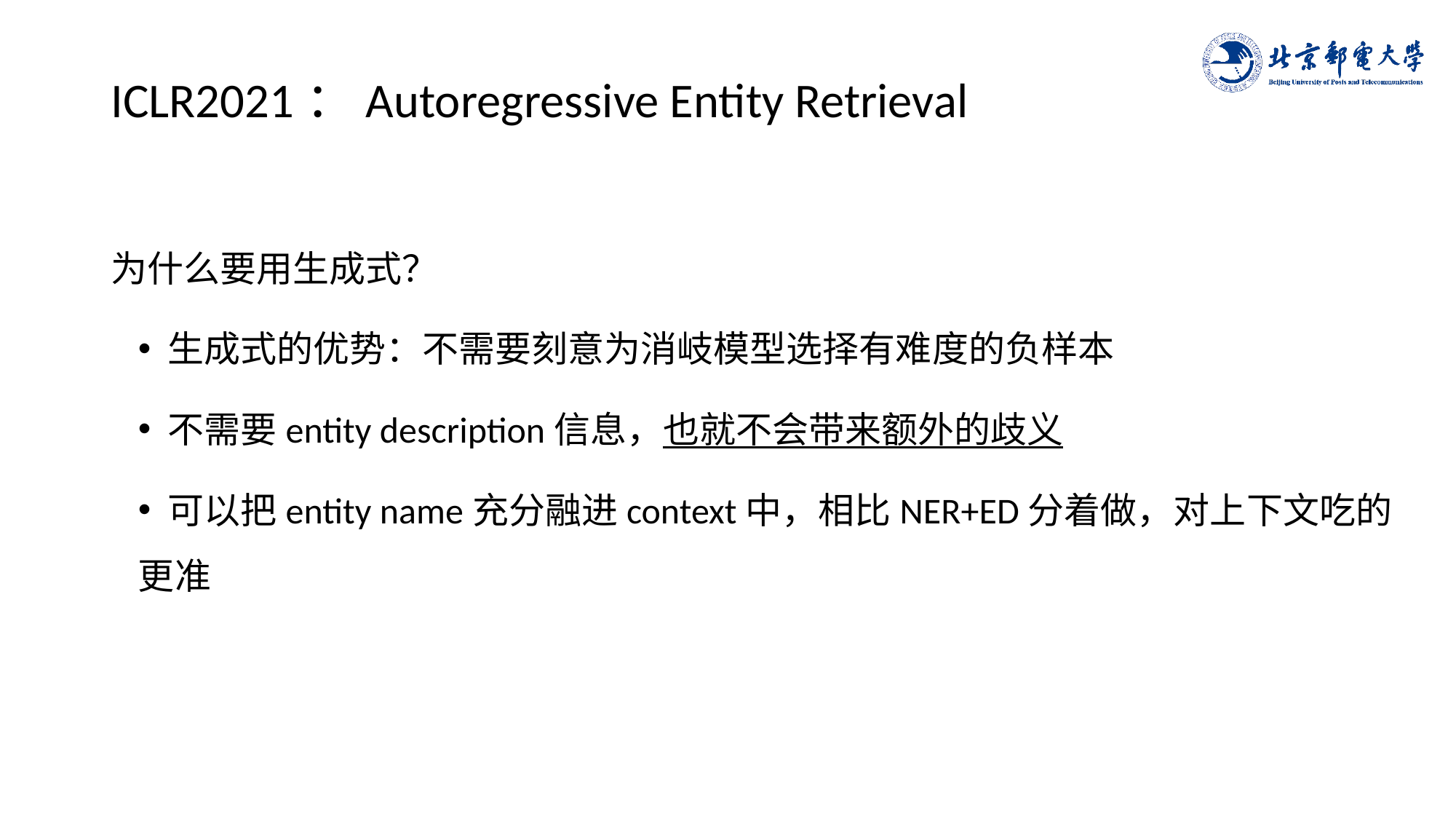

ICLR2021：Autoregressive Entity Retrieval
为什么要用生成式？
 生成式的优势：不需要刻意为消岐模型选择有难度的负样本
 不需要entity description信息，也就不会带来额外的歧义
 可以把entity name充分融进context中，相比NER+ED分着做，对上下文吃的更准